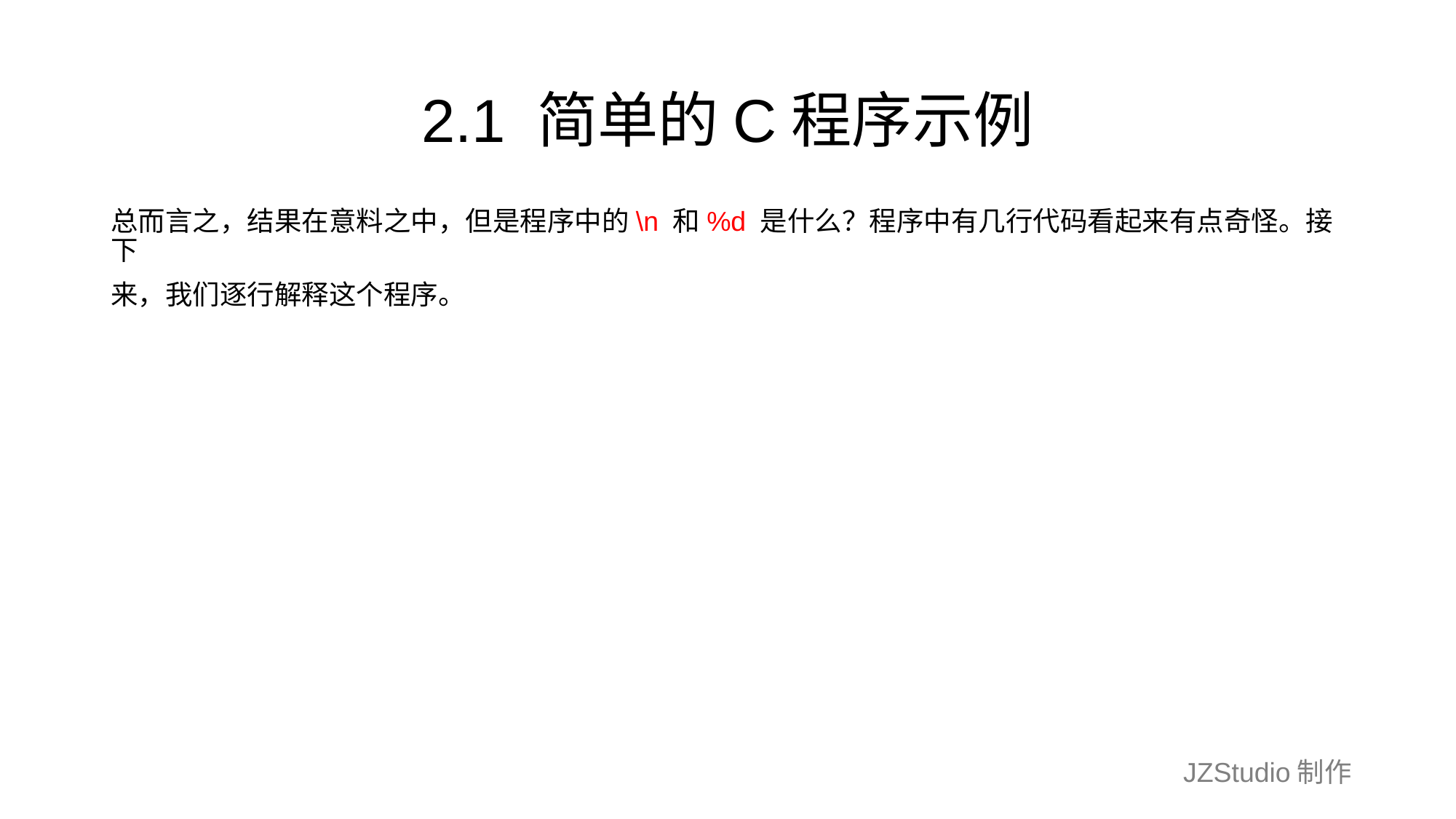

# 2.1 简单的C程序示例
总而言之，结果在意料之中，但是程序中的\n 和%d 是什么？程序中有几行代码看起来有点奇怪。接下
来，我们逐行解释这个程序。